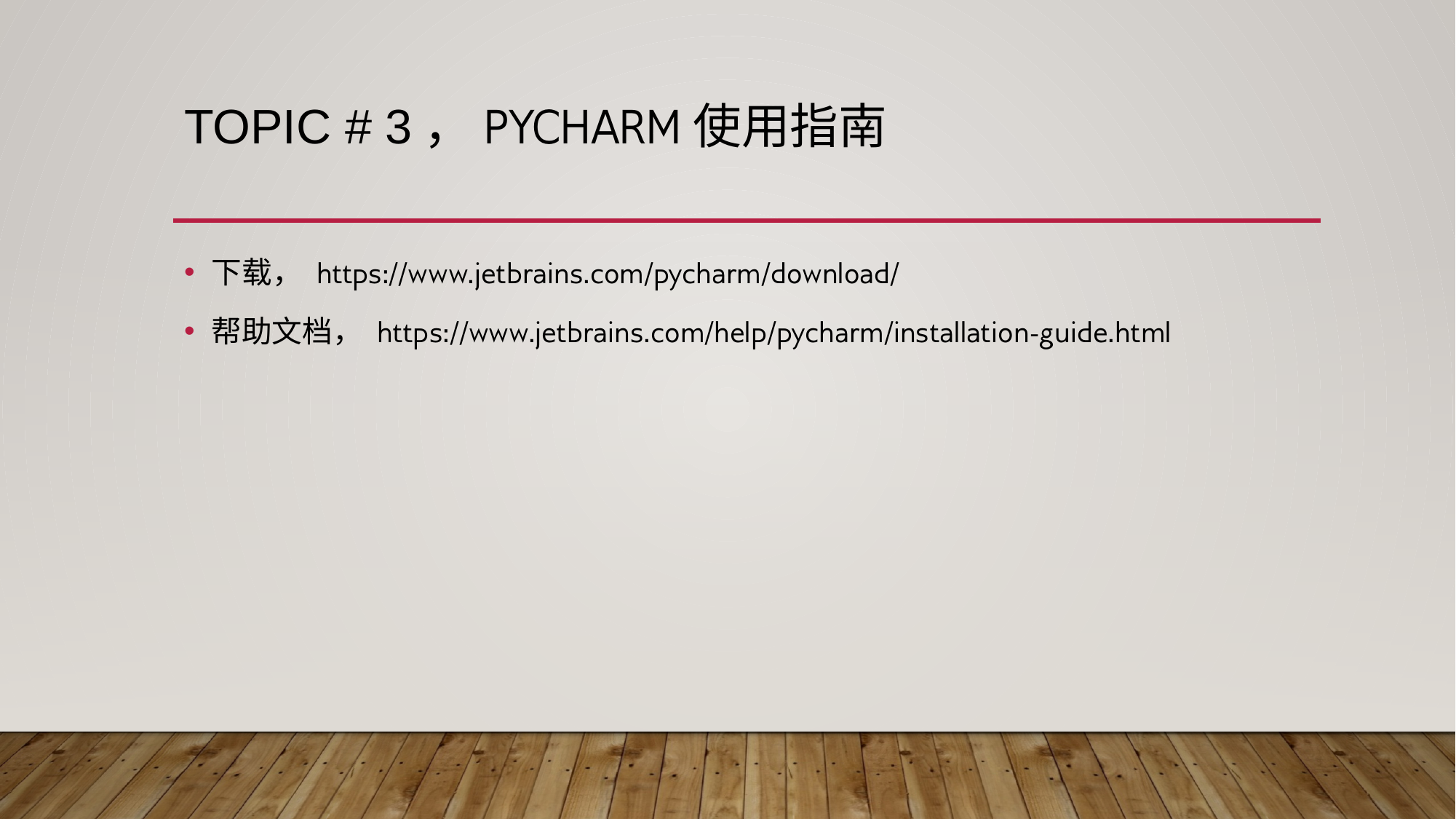

# Topic # 3，PyCharm使用指南
下载， https://www.jetbrains.com/pycharm/download/
帮助文档， https://www.jetbrains.com/help/pycharm/installation-guide.html